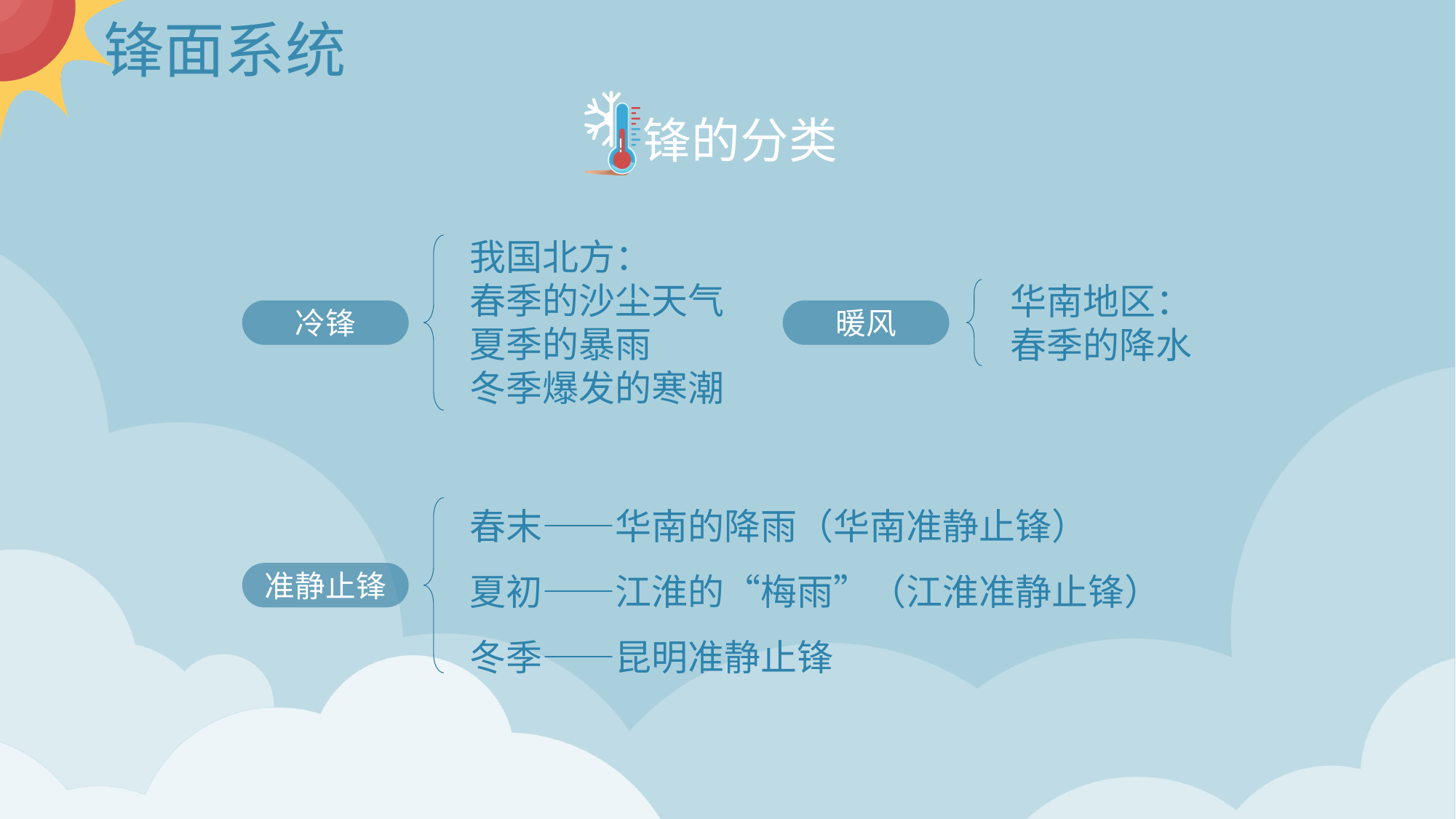

# 锋面系统
锋的分类
我国北方：
春季的沙尘天气
夏季的暴雨
冬季爆发的寒潮

华南地区：
春季的降水

冷锋
暖风
春末——华南的降雨（华南准静止锋）
夏初——江淮的“梅雨”（江淮准静止锋）
冬季——昆明准静止锋

准静止锋